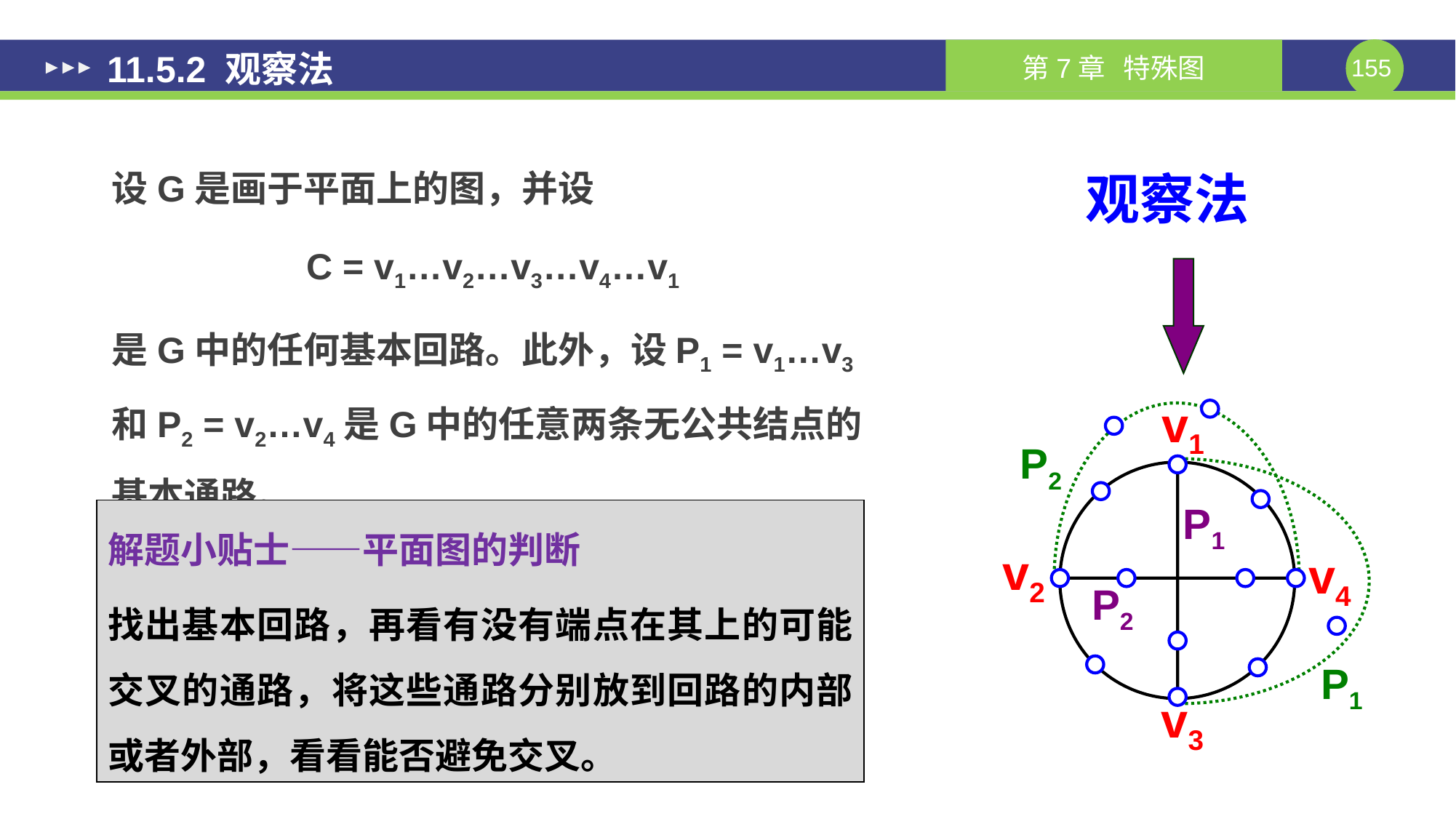

# 11.5.2 观察法
设G是画于平面上的图，并设
C = v1…v2…v3…v4…v1
是G中的任何基本回路。此外，设P1 = v1…v3和P2 = v2…v4是G中的任意两条无公共结点的基本通路。
观察法

v1

P2

P1
v2
v4

P2

P1

v3
解题小贴士——平面图的判断
找出基本回路，再看有没有端点在其上的可能交叉的通路，将这些通路分别放到回路的内部或者外部，看看能否避免交叉。